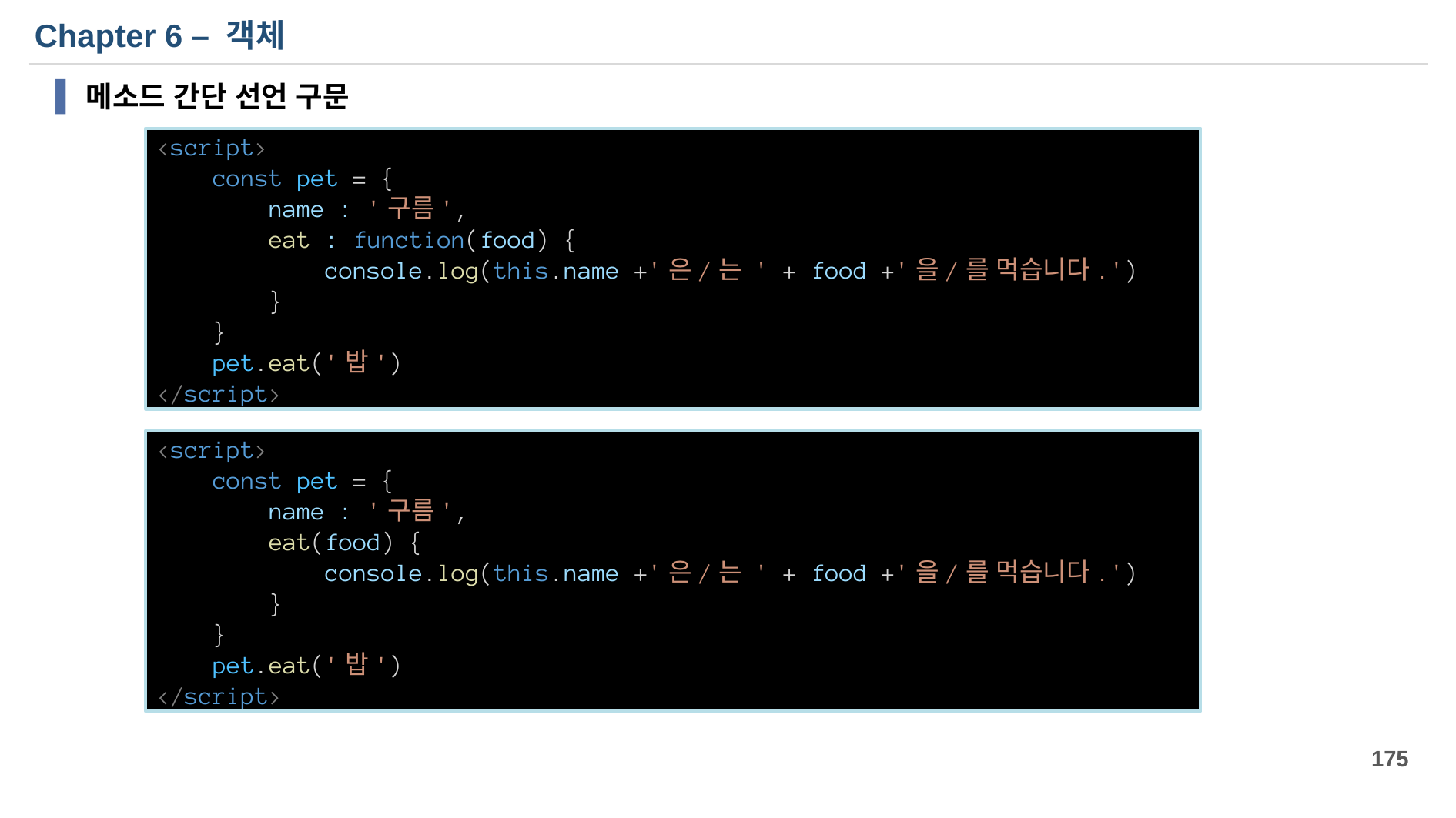

# Chapter 6 – 객체
메소드 간단 선언 구문
<script>
    const pet = {
        name : '구름',
        eat : function(food) {
            console.log(this.name +'은/는 ' + food +'을/를 먹습니다.')
        }
    }
    pet.eat('밥')
</script>
<script>
    const pet = {
        name : '구름',
        eat(food) {
            console.log(this.name +'은/는 ' + food +'을/를 먹습니다.')
        }
    }
    pet.eat('밥')
</script>
175